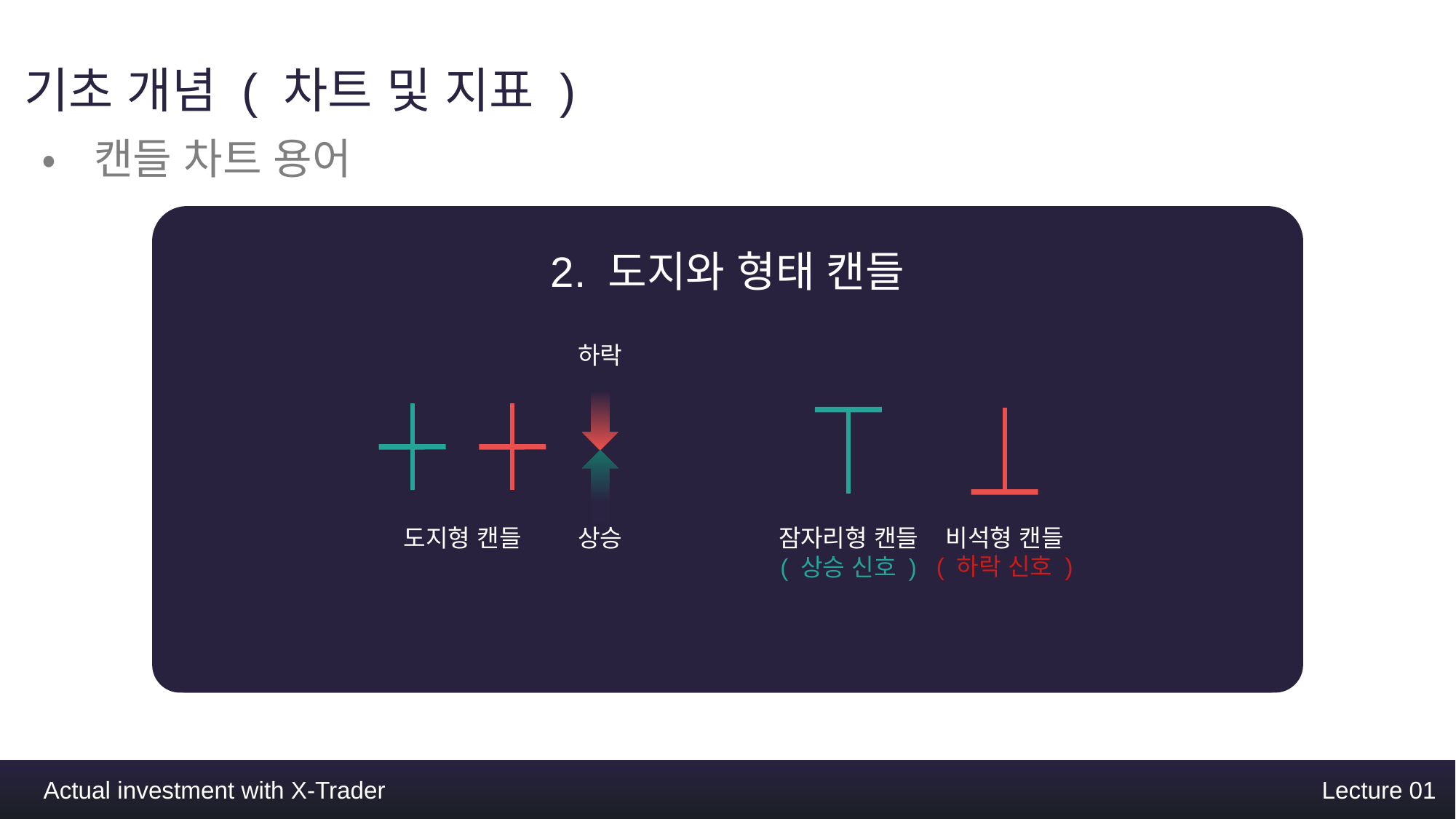

기초 개념 ( 차트 및 지표 )
•캔들 차트 용어

2. 도지와 형태 캔들

하락

상승

도지형 캔들

잠자리형 캔들
( 상승 신호 )

비석형 캔들
( 하락 신호 )

Actual investment with X-Trader
Lecture 01